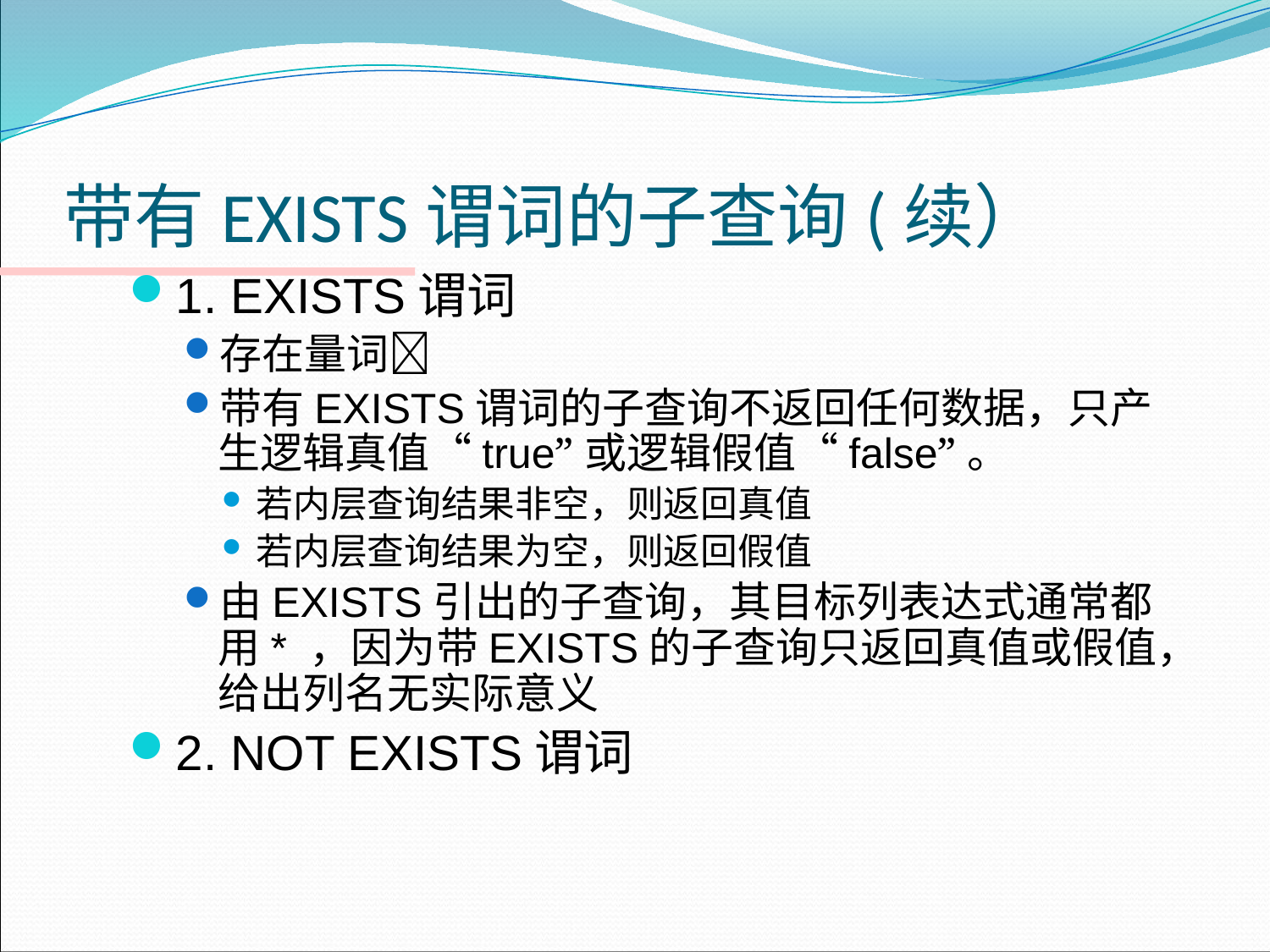

# 带有EXISTS谓词的子查询(续）
1. EXISTS谓词
存在量词∃
带有EXISTS谓词的子查询不返回任何数据，只产生逻辑真值“true”或逻辑假值“false”。
若内层查询结果非空，则返回真值
若内层查询结果为空，则返回假值
由EXISTS引出的子查询，其目标列表达式通常都用* ，因为带EXISTS的子查询只返回真值或假值，给出列名无实际意义
2. NOT EXISTS谓词

326